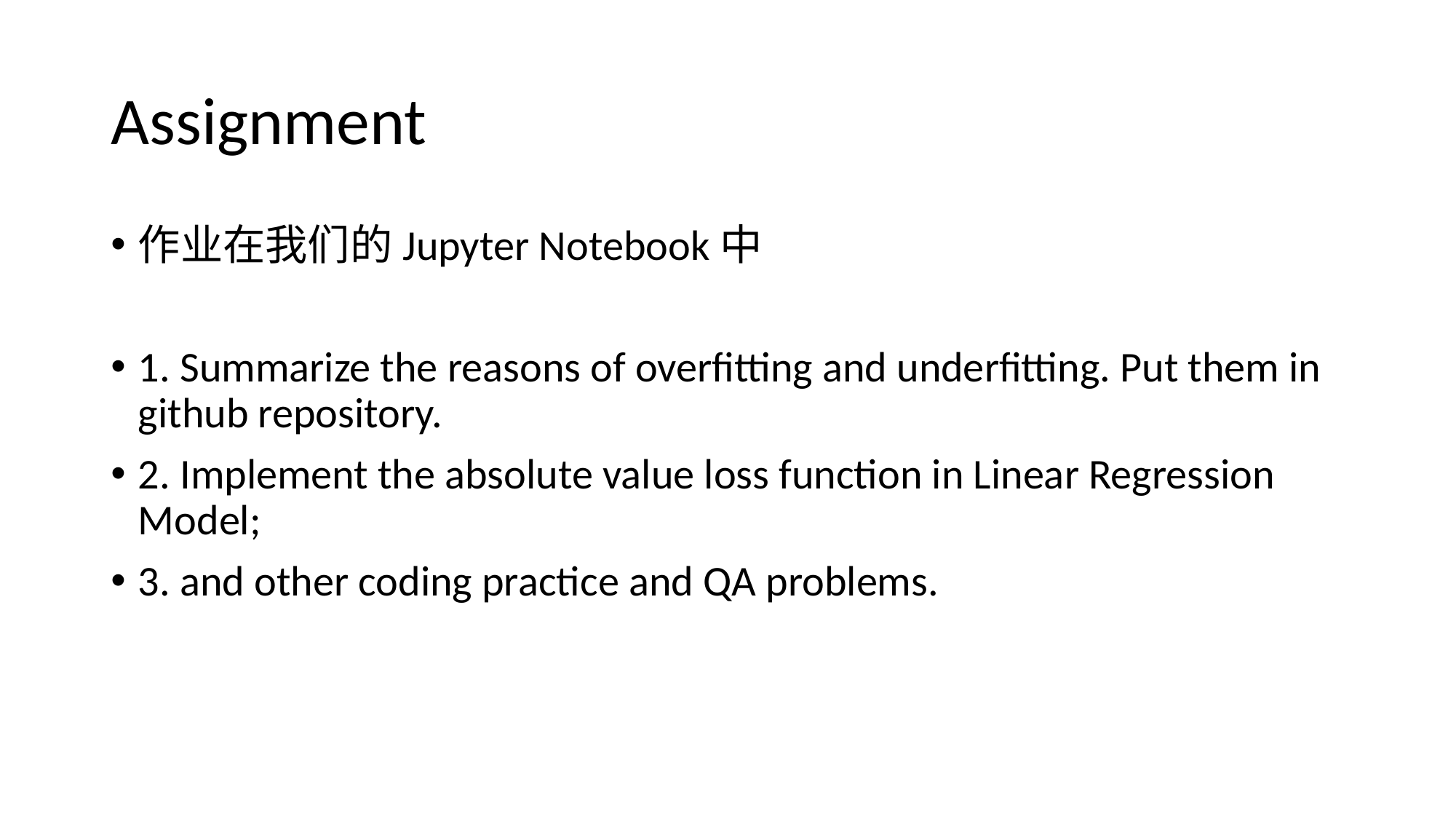

# Assignment
作业在我们的Jupyter Notebook中

1. Summarize the reasons of overfitting and underfitting. Put them in github repository.
2. Implement the absolute value loss function in Linear Regression Model;
3. and other coding practice and QA problems.